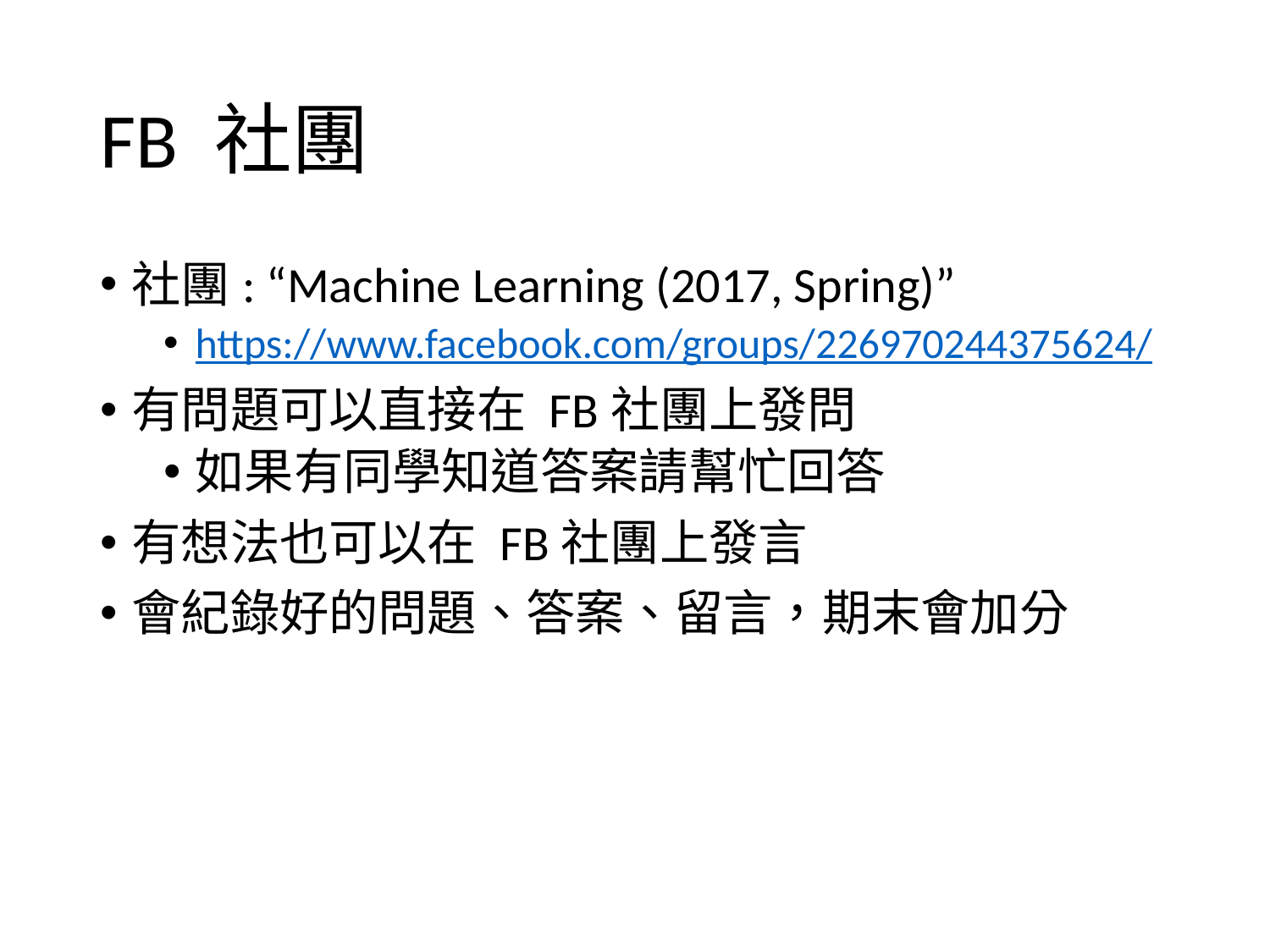

# FB 社團
社團: “Machine Learning (2017, Spring)”
https://www.facebook.com/groups/226970244375624/
有問題可以直接在 FB社團上發問
如果有同學知道答案請幫忙回答
有想法也可以在 FB社團上發言
會紀錄好的問題、答案、留言，期末會加分